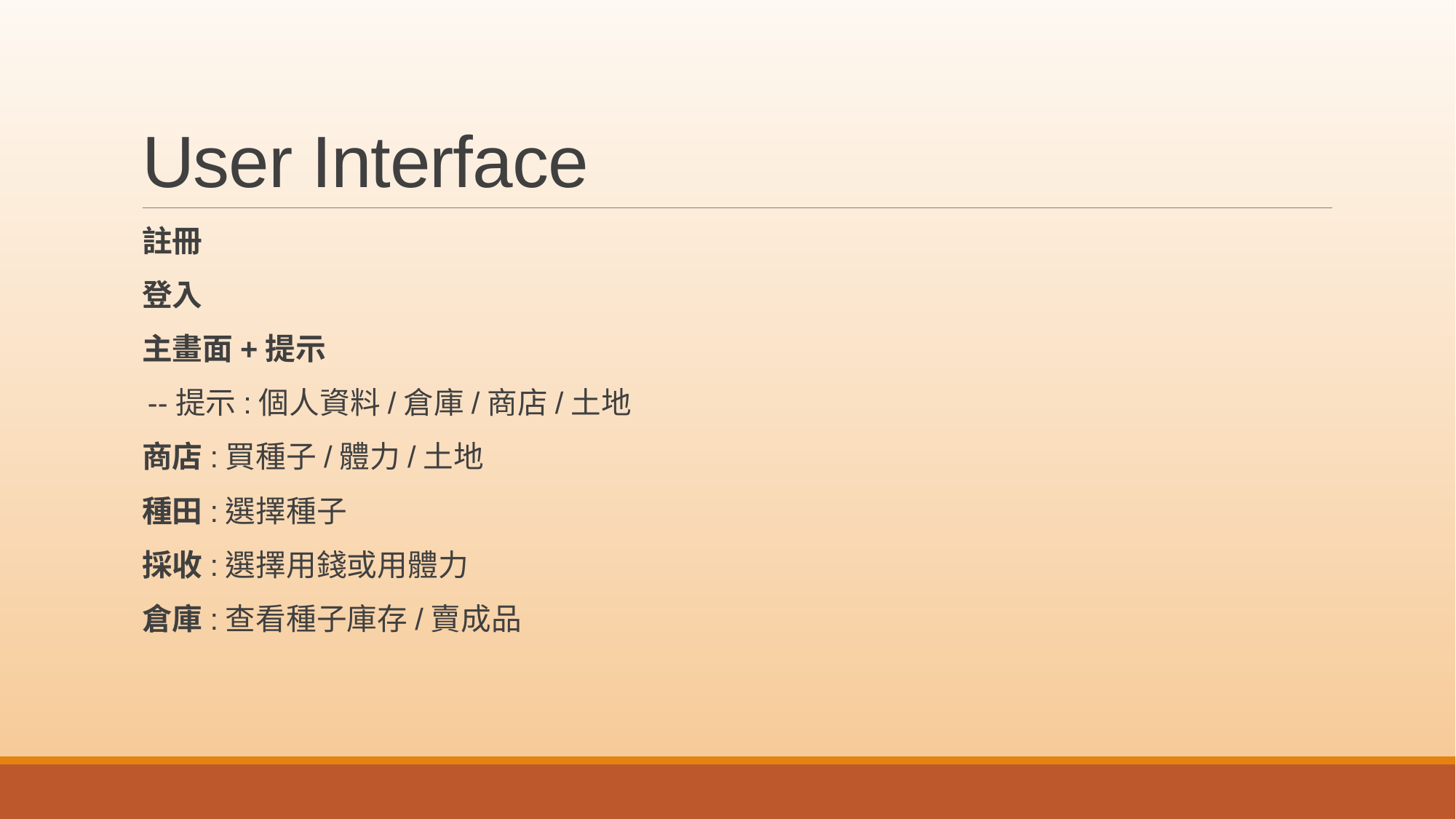

# User Interface
註冊
登入
主畫面+提示
  --提示:個人資料/倉庫/商店/土地
商店:買種子/體力/土地
種田:選擇種子
採收:選擇用錢或用體力
倉庫:查看種子庫存/賣成品